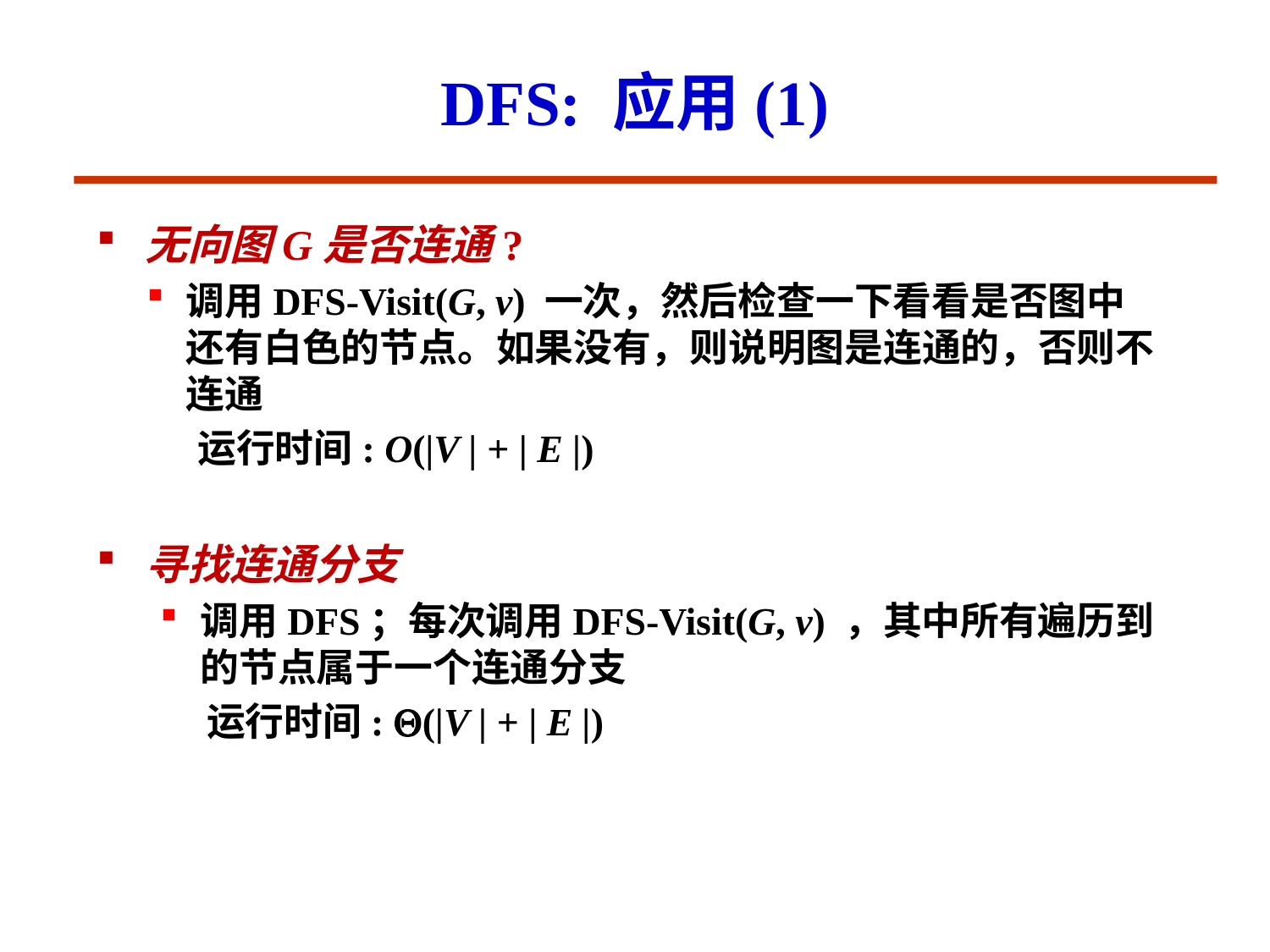

# DFS: 应用(1)
无向图G是否连通?
调用DFS-Visit(G, v) 一次，然后检查一下看看是否图中还有白色的节点。如果没有，则说明图是连通的，否则不连通
    运行时间: O(|V | + | E |)

寻找连通分支
调用DFS；每次调用DFS-Visit(G, v) ，其中所有遍历到的节点属于一个连通分支
     运行时间: Θ(|V | + | E |)